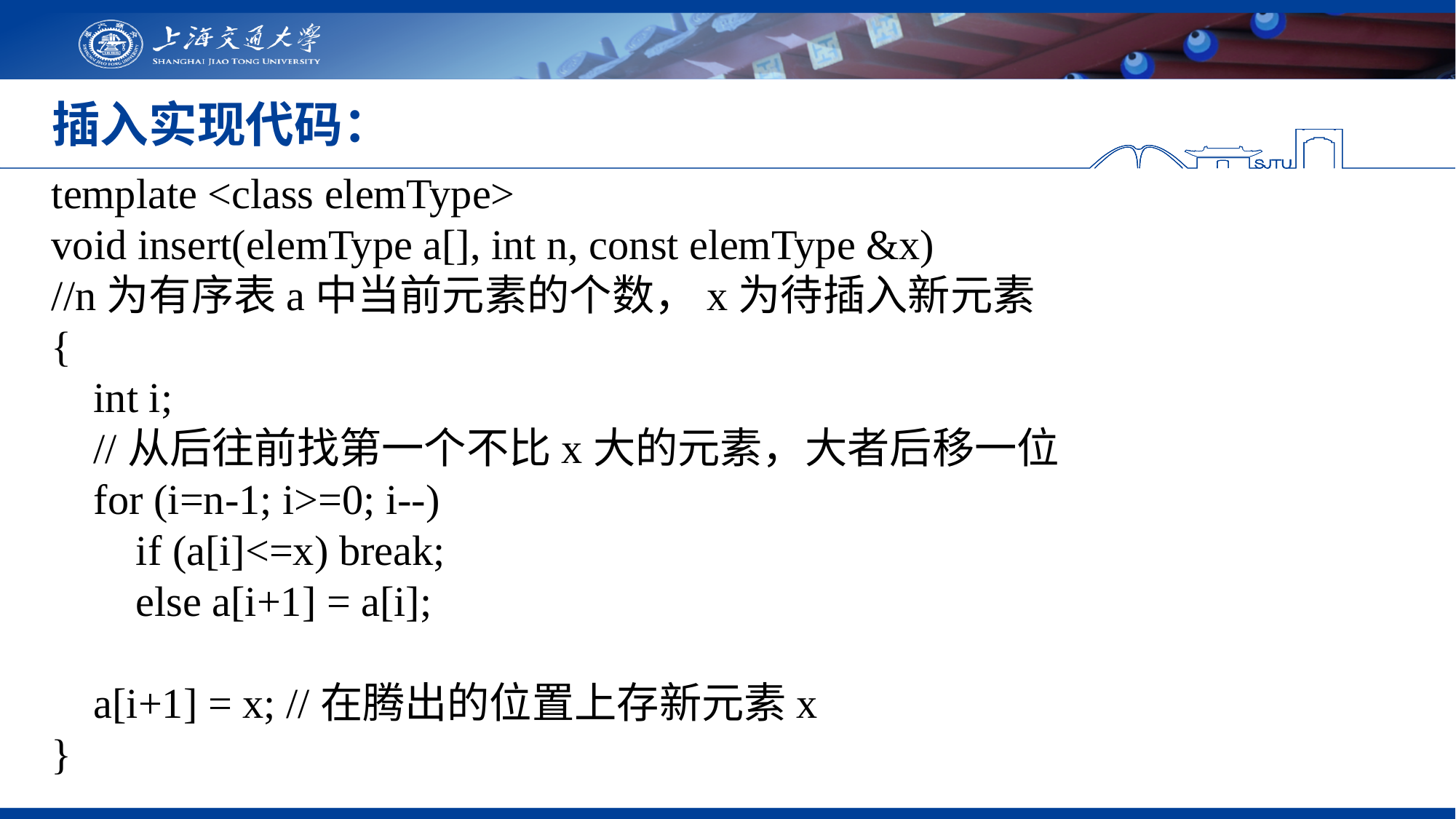

# 插入实现代码：
template <class elemType>
void insert(elemType a[], int n, const elemType &x)
//n为有序表a中当前元素的个数，x为待插入新元素
{
    int i;
    //从后往前找第一个不比x大的元素，大者后移一位
    for (i=n-1; i>=0; i--)
        if (a[i]<=x) break;
        else a[i+1] = a[i];

    a[i+1] = x; //在腾出的位置上存新元素x
}